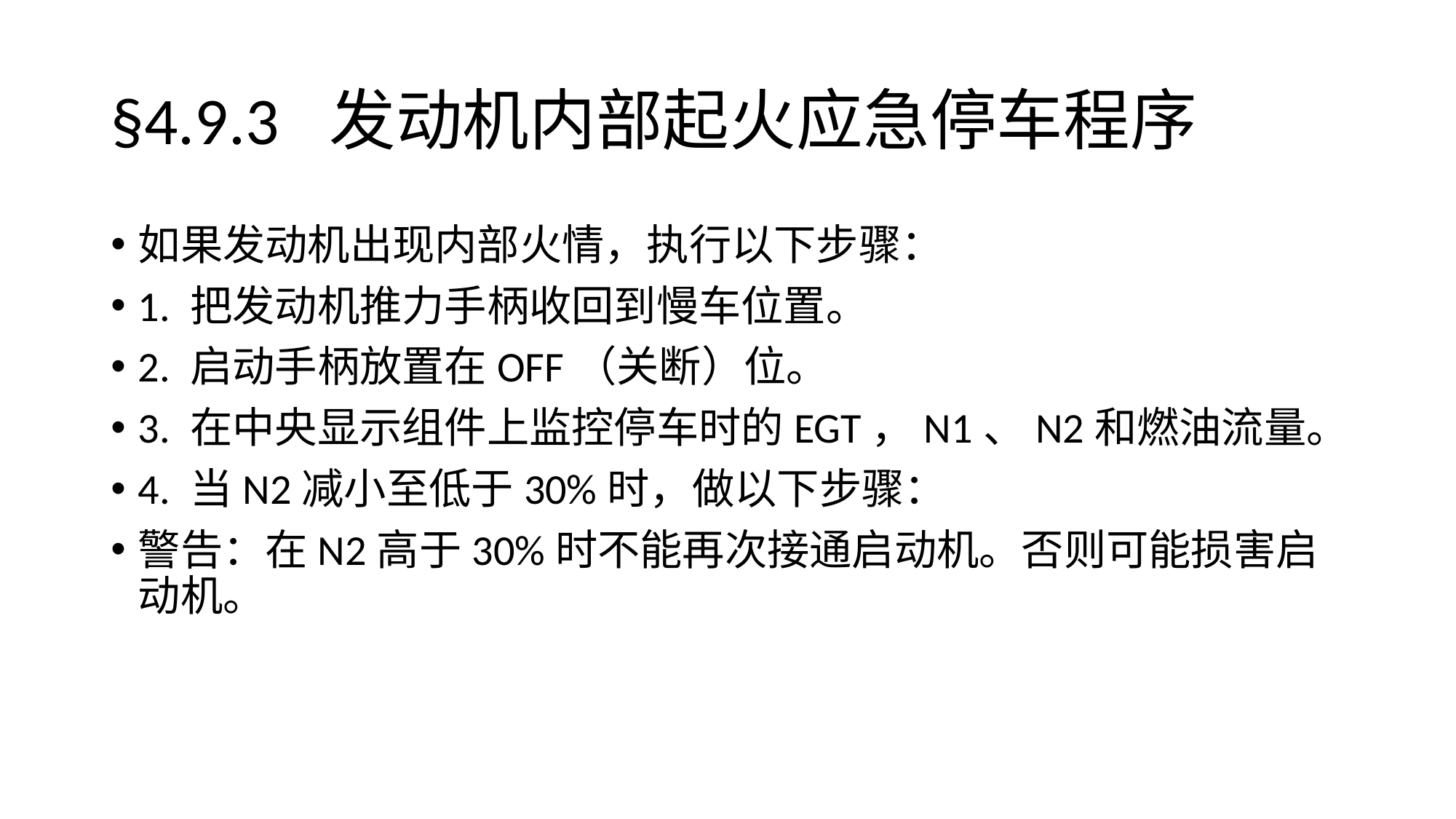

# §4.9.3	发动机内部起火应急停车程序
如果发动机出现内部火情，执行以下步骤：
1. 把发动机推力手柄收回到慢车位置。
2. 启动手柄放置在OFF（关断）位。
3. 在中央显示组件上监控停车时的EGT，N1、N2和燃油流量。
4. 当N2减小至低于30%时，做以下步骤：
警告：在N2高于30%时不能再次接通启动机。否则可能损害启动机。